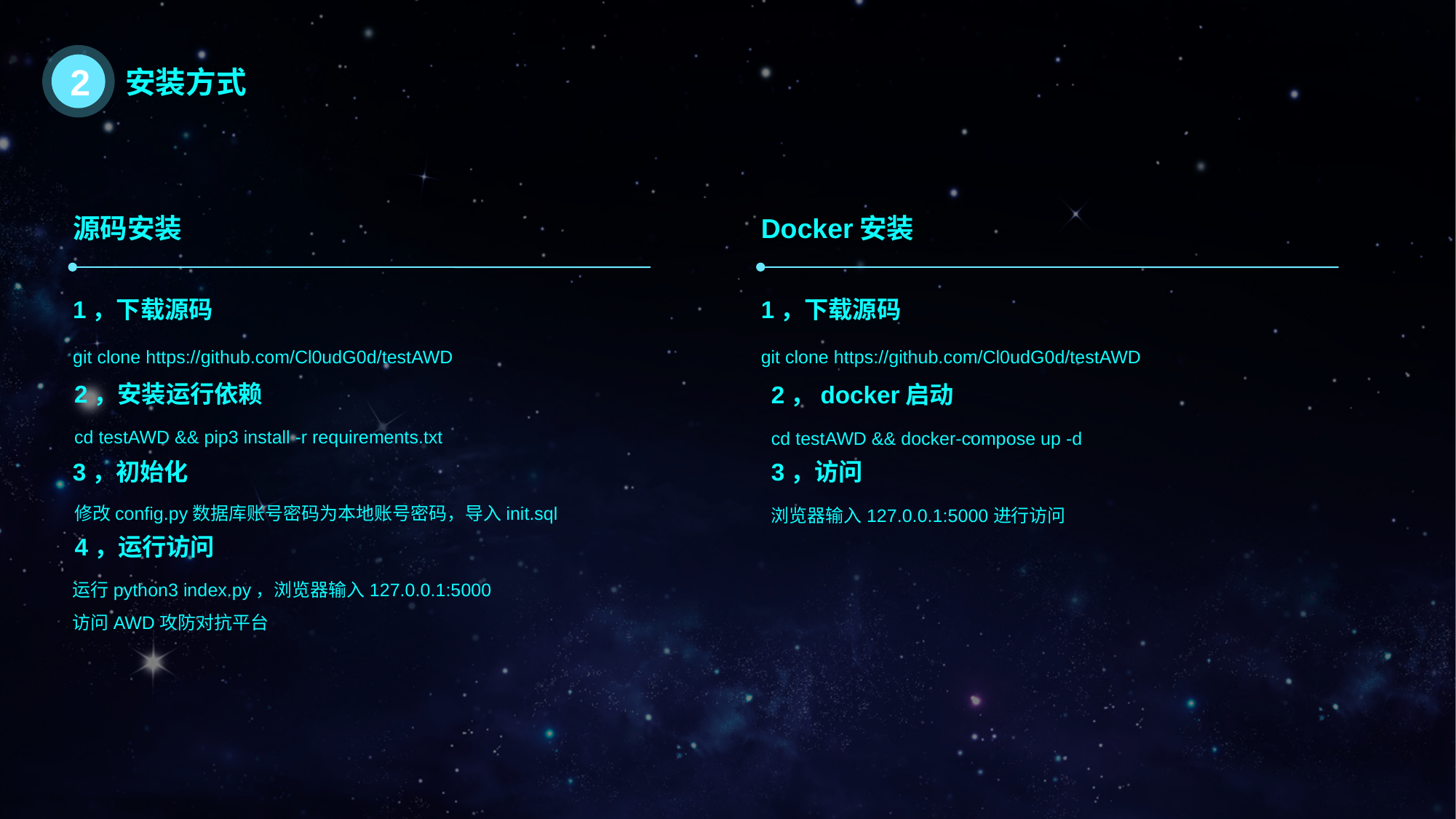

2
安装方式
源码安装
Docker安装
1，下载源码
1，下载源码
git clone https://github.com/Cl0udG0d/testAWD
git clone https://github.com/Cl0udG0d/testAWD
2，安装运行依赖
2，docker启动
cd testAWD && pip3 install -r requirements.txt
cd testAWD && docker-compose up -d
3，访问
3，初始化
修改config.py数据库账号密码为本地账号密码，导入init.sql
浏览器输入127.0.0.1:5000进行访问
4，运行访问
运行python3 index.py，浏览器输入127.0.0.1:5000
访问AWD攻防对抗平台